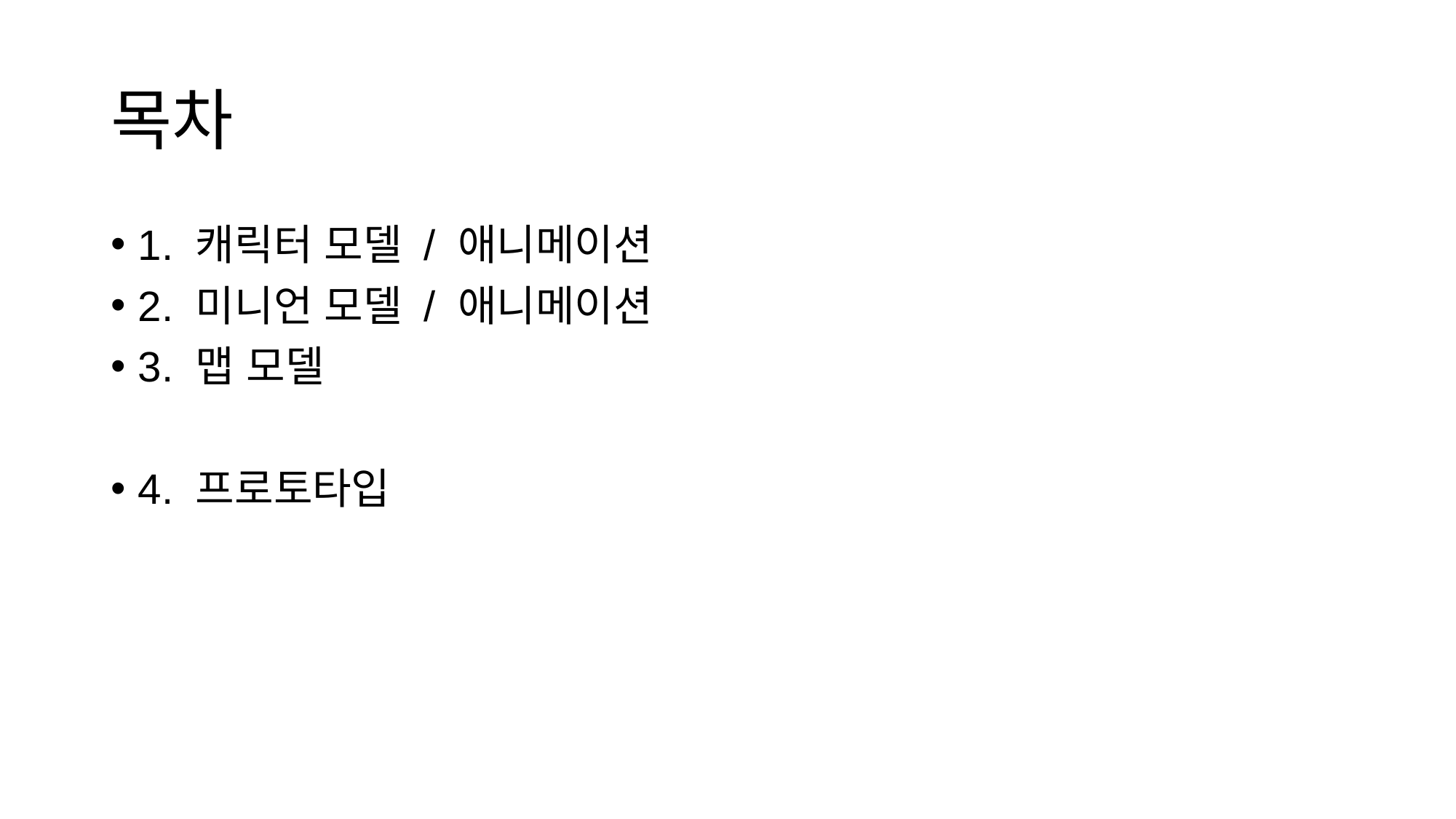

# 목차
1. 캐릭터 모델 / 애니메이션
2. 미니언 모델 / 애니메이션
3. 맵 모델

4. 프로토타입